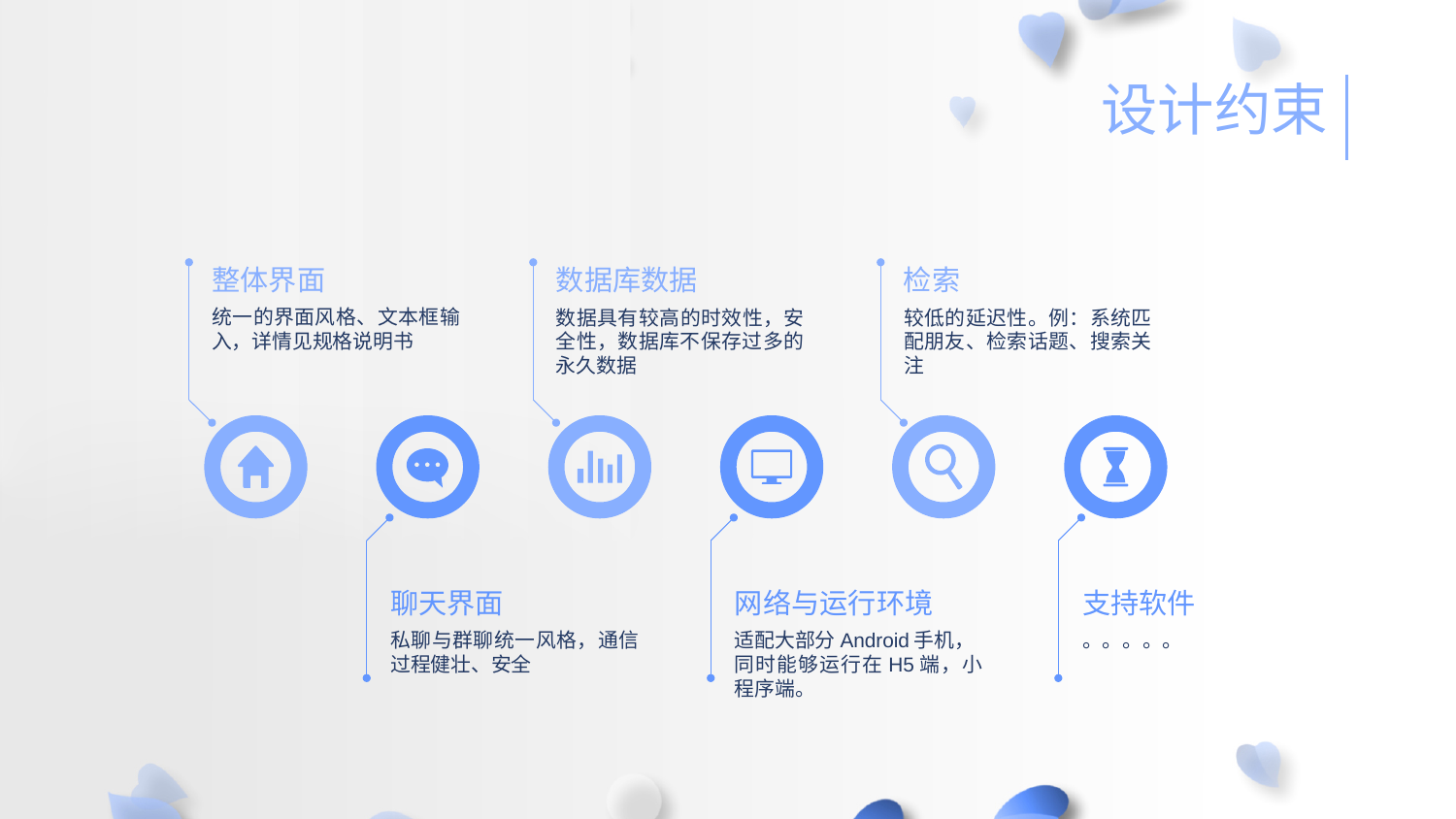

设计约束

整体界面
数据库数据
检索
统一的界面风格、文本框输入，详情见规格说明书
数据具有较高的时效性，安全性，数据库不保存过多的永久数据
较低的延迟性。例：系统匹配朋友、检索话题、搜索关注

聊天界面
网络与运行环境
支持软件
私聊与群聊统一风格，通信过程健壮、安全
适配大部分Android手机，
同时能够运行在H5端，小程序端。
。。。。。